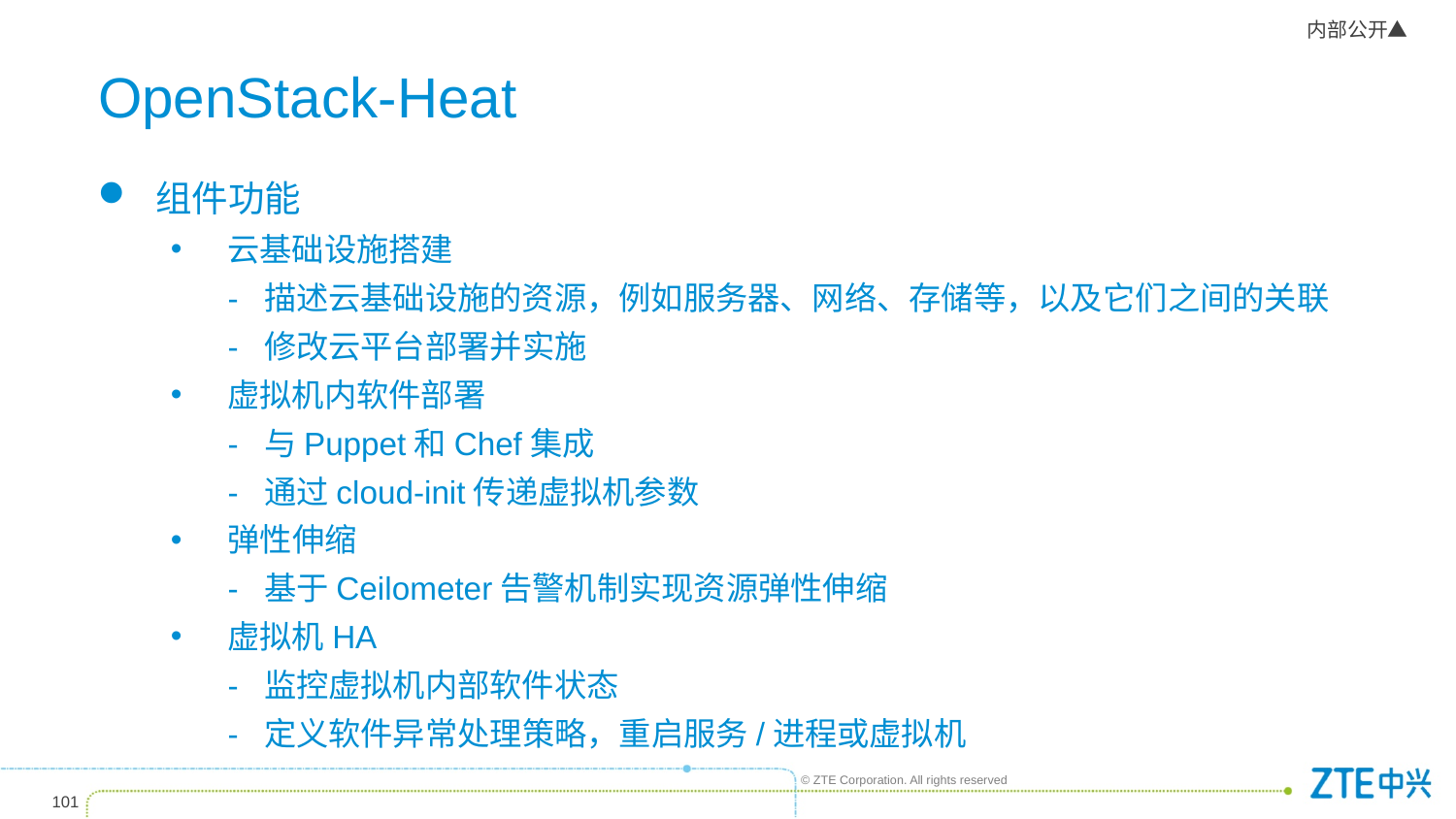

OpenStack-Heat
组件功能
云基础设施搭建
	-  描述云基础设施的资源，例如服务器、网络、存储等，以及它们之间的关联
	-  修改云平台部署并实施
虚拟机内软件部署
	-  与Puppet和Chef集成
	-  通过cloud-init传递虚拟机参数
弹性伸缩
	-  基于Ceilometer告警机制实现资源弹性伸缩
虚拟机HA
	-  监控虚拟机内部软件状态
	-  定义软件异常处理策略，重启服务/进程或虚拟机